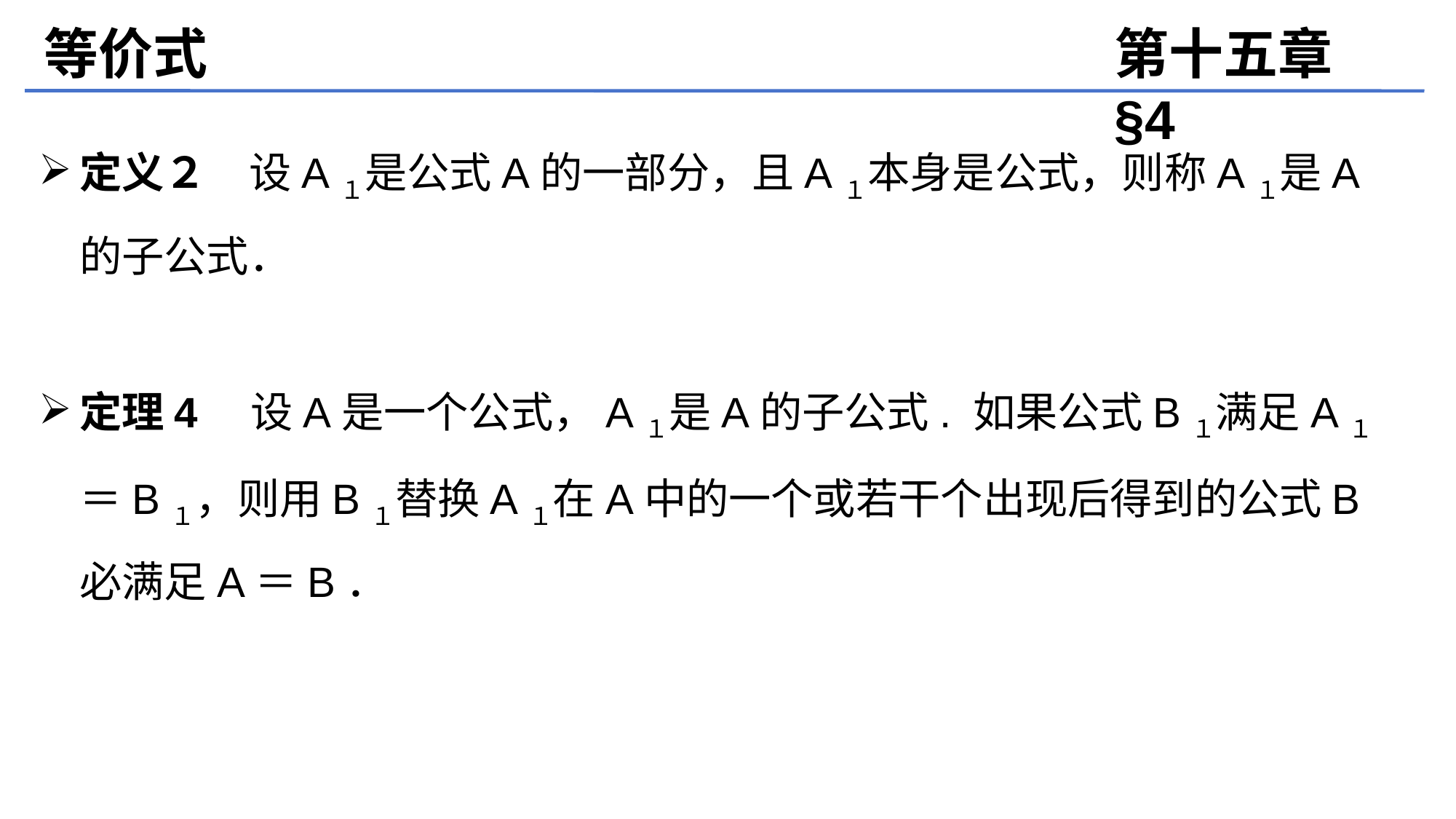

等价式
第十五章 §4
定义２　设A１是公式A的一部分，且A１本身是公式，则称A１是A的子公式．

定理4　设A是一个公式，A１是A的子公式. 如果公式B１满足A１＝B１，则用B１替换A１在A中的一个或若干个出现后得到的公式B必满足A＝B．